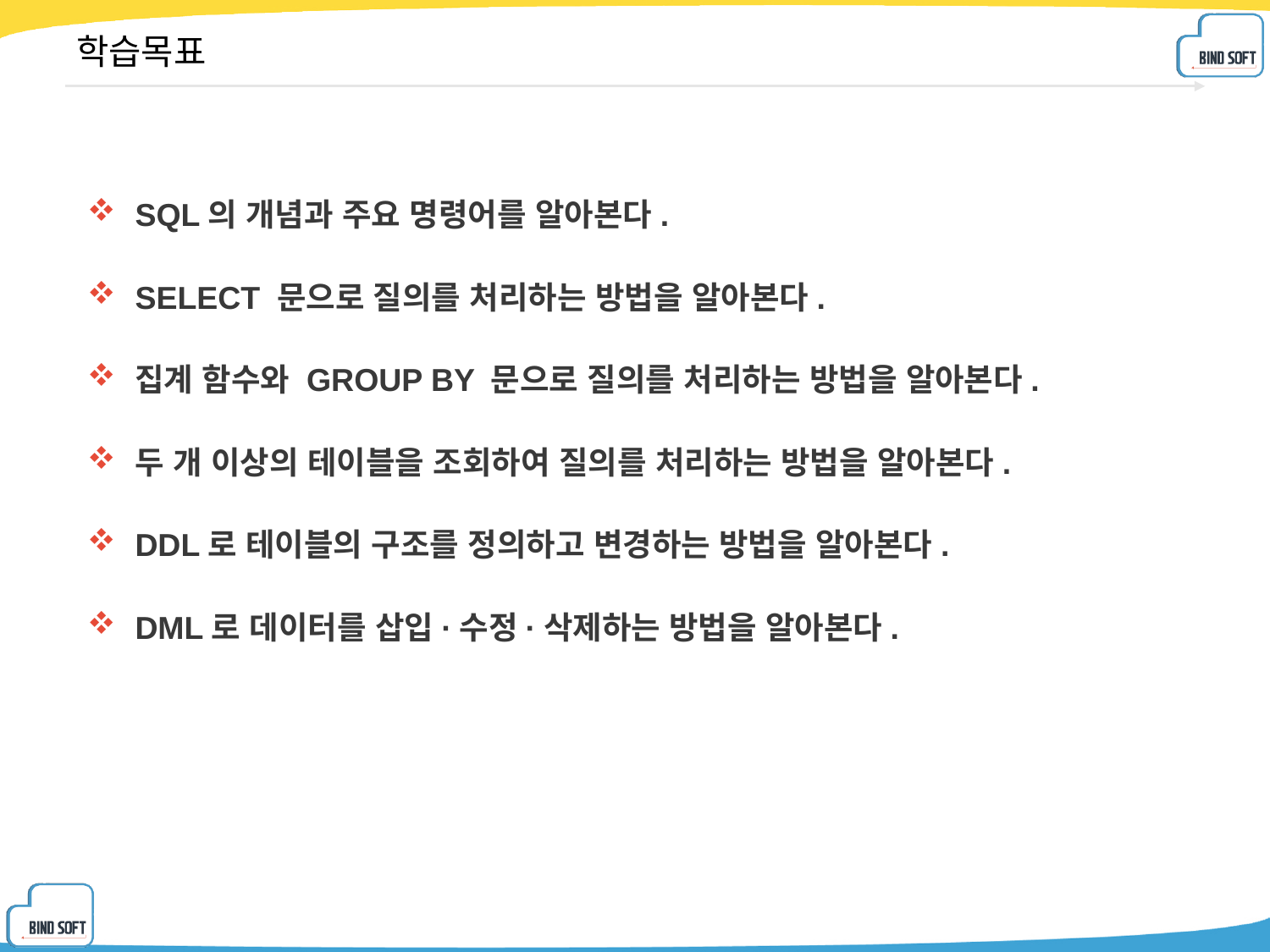

# 학습목표
SQL의 개념과 주요 명령어를 알아본다.
SELECT 문으로 질의를 처리하는 방법을 알아본다.
집계 함수와 GROUP BY 문으로 질의를 처리하는 방법을 알아본다.
두 개 이상의 테이블을 조회하여 질의를 처리하는 방법을 알아본다.
DDL로 테이블의 구조를 정의하고 변경하는 방법을 알아본다.
DML로 데이터를 삽입·수정·삭제하는 방법을 알아본다.